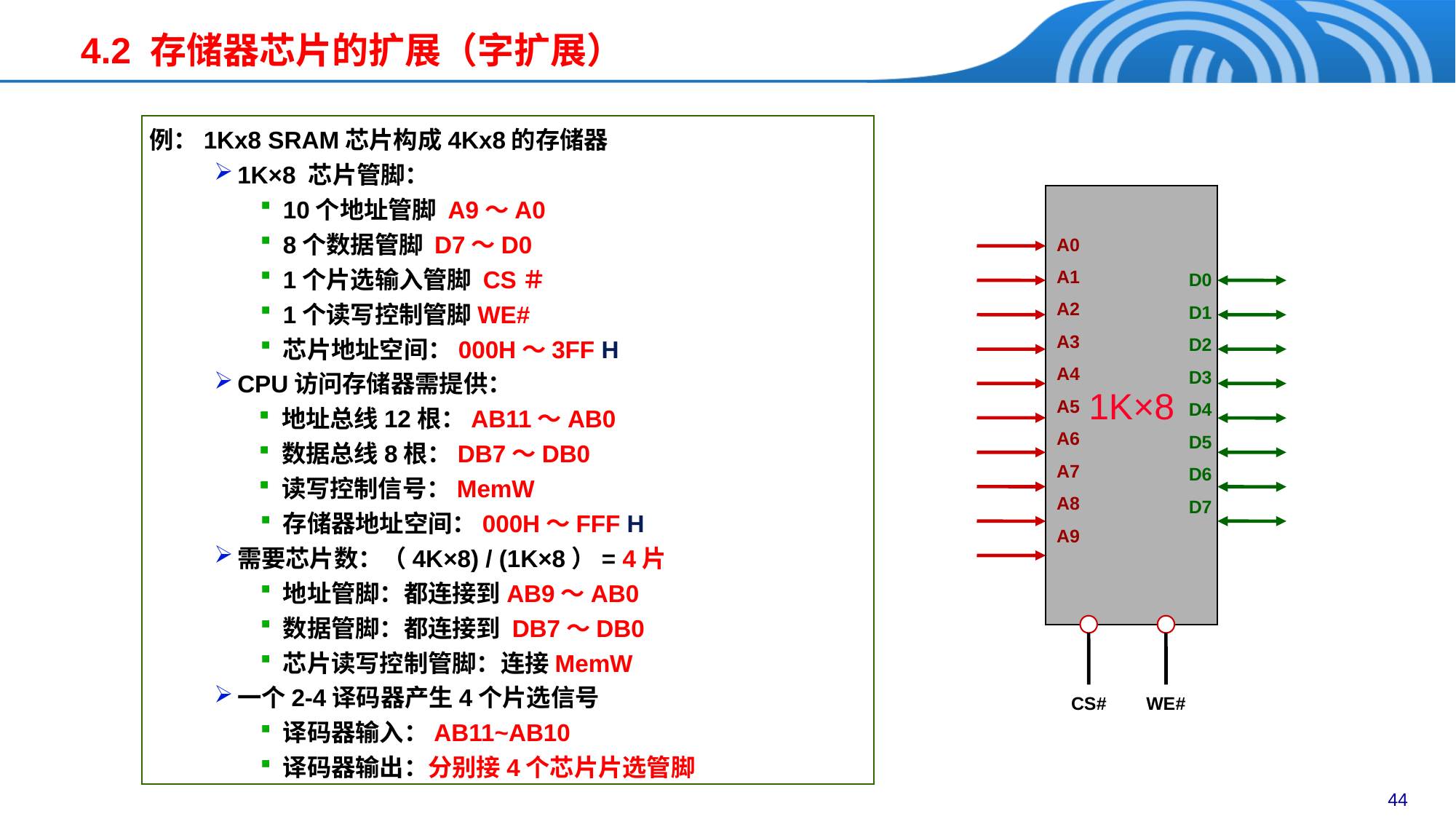

4.2 存储器芯片的扩展（字扩展）
例：1Kx8 SRAM芯片构成4Kx8的存储器
1K×8 芯片管脚：
10个地址管脚 A9～A0
8个数据管脚 D7～D0
1个片选输入管脚 CS＃
1个读写控制管脚WE#
芯片地址空间：000H～3FF H
CPU访问存储器需提供：
地址总线12根：AB11～AB0
数据总线8根：DB7～DB0
读写控制信号：MemW
存储器地址空间：000H～FFF H
需要芯片数：（4K×8) / (1K×8）= 4片
地址管脚：都连接到AB9～AB0
数据管脚：都连接到 DB7～DB0
芯片读写控制管脚：连接MemW
一个2-4译码器产生4个片选信号
译码器输入：AB11~AB10
译码器输出：分别接4个芯片片选管脚
1K×8
A0
A1
A2
A3
A4
A5
A6
A7
A8
A9

D0
D1
D2
D3
D4
D5
D6
D7

CS#
WE#